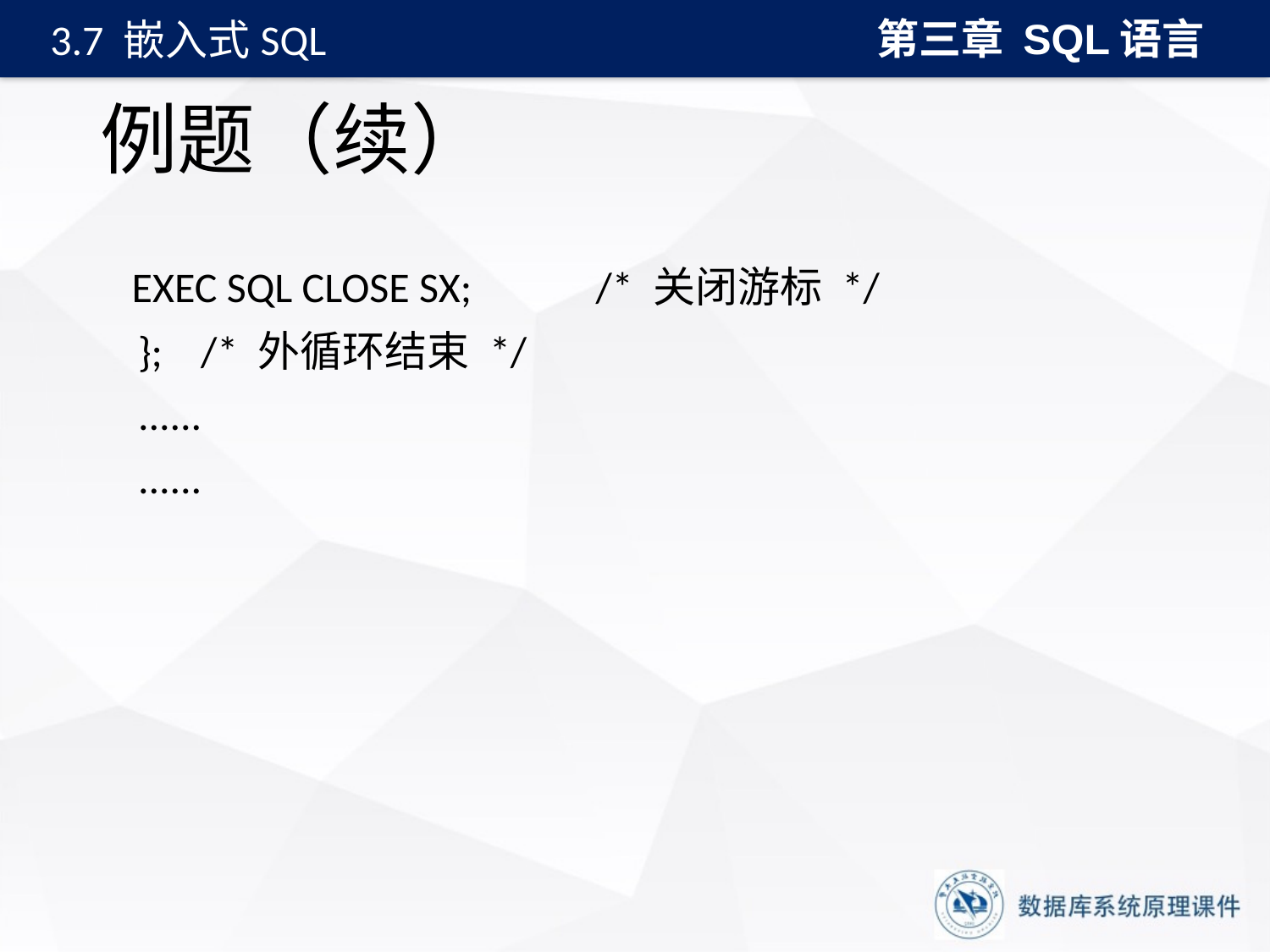

第三章 SQL语言
3.7 嵌入式SQL
# 例题（续）
 	EXEC SQL CLOSE SX;             /* 关闭游标 */
    };    /* 外循环结束 */
    ......
    ......